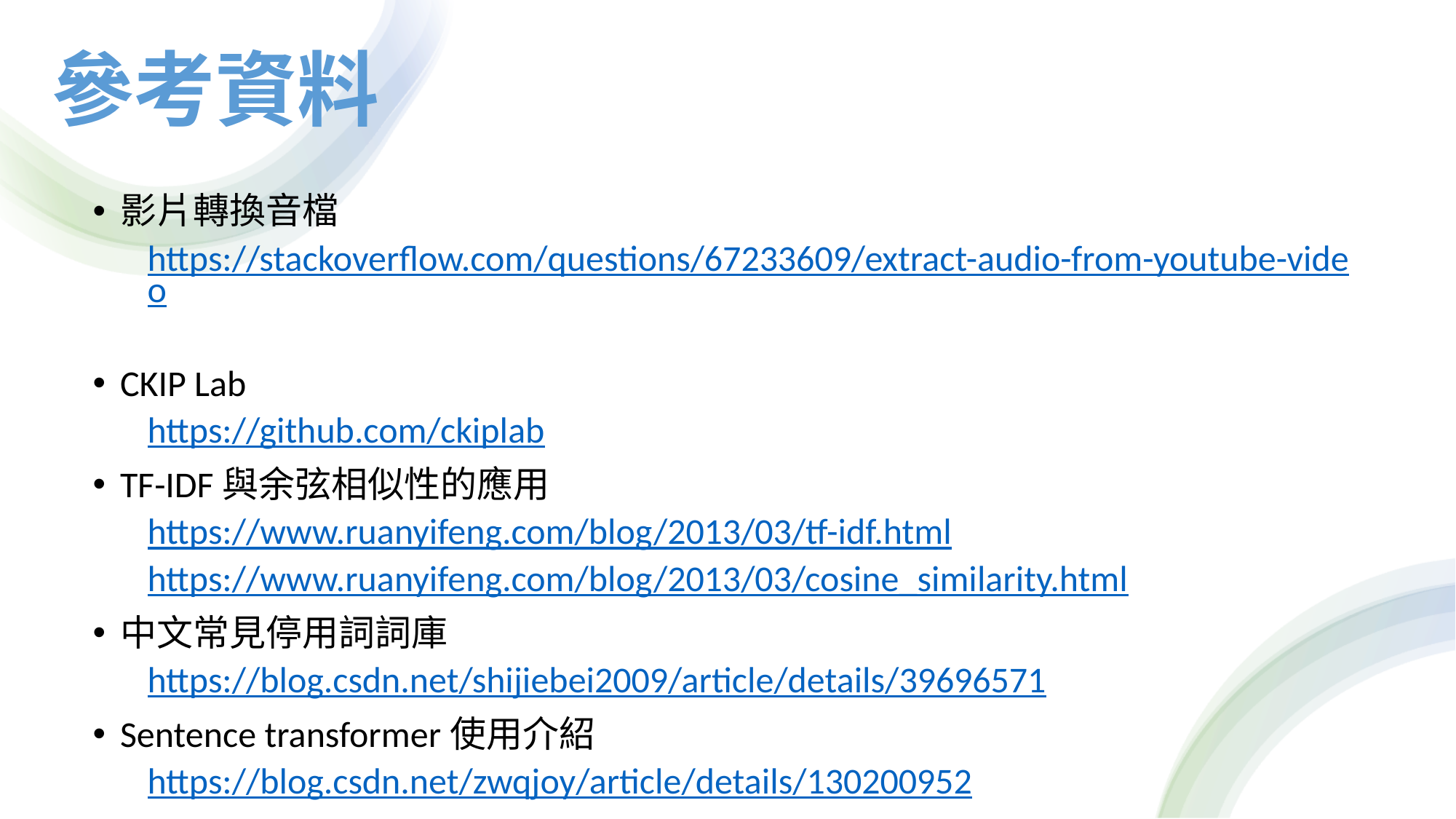

參考資料
影片轉換音檔
https://stackoverflow.com/questions/67233609/extract-audio-from-youtube-video
CKIP Lab
https://github.com/ckiplab
TF-IDF與余弦相似性的應用
https://www.ruanyifeng.com/blog/2013/03/tf-idf.html
https://www.ruanyifeng.com/blog/2013/03/cosine_similarity.html
中文常見停用詞詞庫
https://blog.csdn.net/shijiebei2009/article/details/39696571
Sentence transformer使用介紹
https://blog.csdn.net/zwqjoy/article/details/130200952